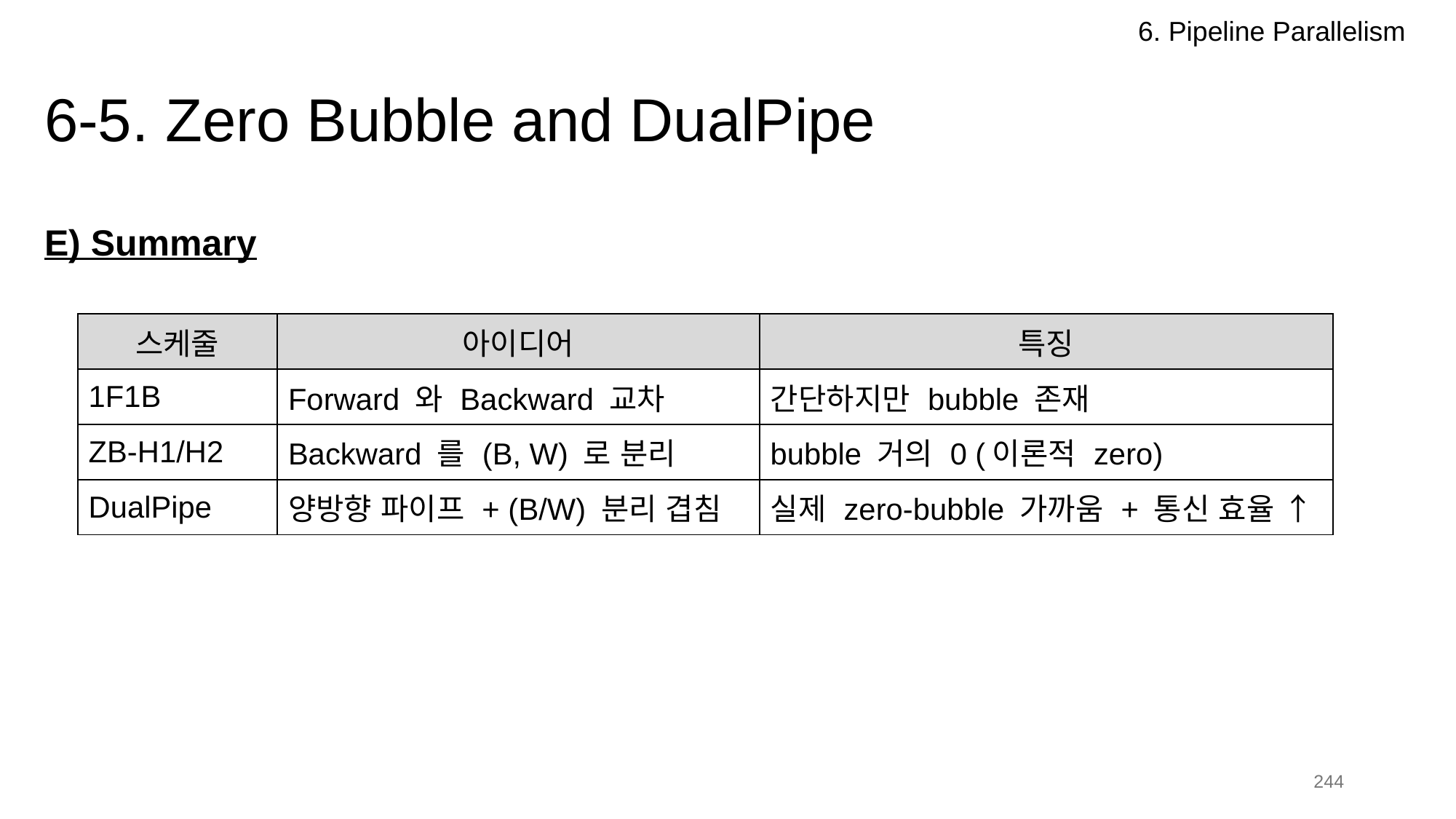

6. Pipeline Parallelism
# 6-5. Zero Bubble and DualPipe
E) Summary
| 스케줄 | 아이디어 | 특징 |
| --- | --- | --- |
| 1F1B | Forward 와 Backward 교차 | 간단하지만 bubble 존재 |
| ZB-H1/H2 | Backward 를 (B, W) 로 분리 | bubble 거의 0 (이론적 zero) |
| DualPipe | 양방향 파이프 + (B/W) 분리 겹침 | 실제 zero-bubble 가까움 + 통신 효율 ↑ |
244